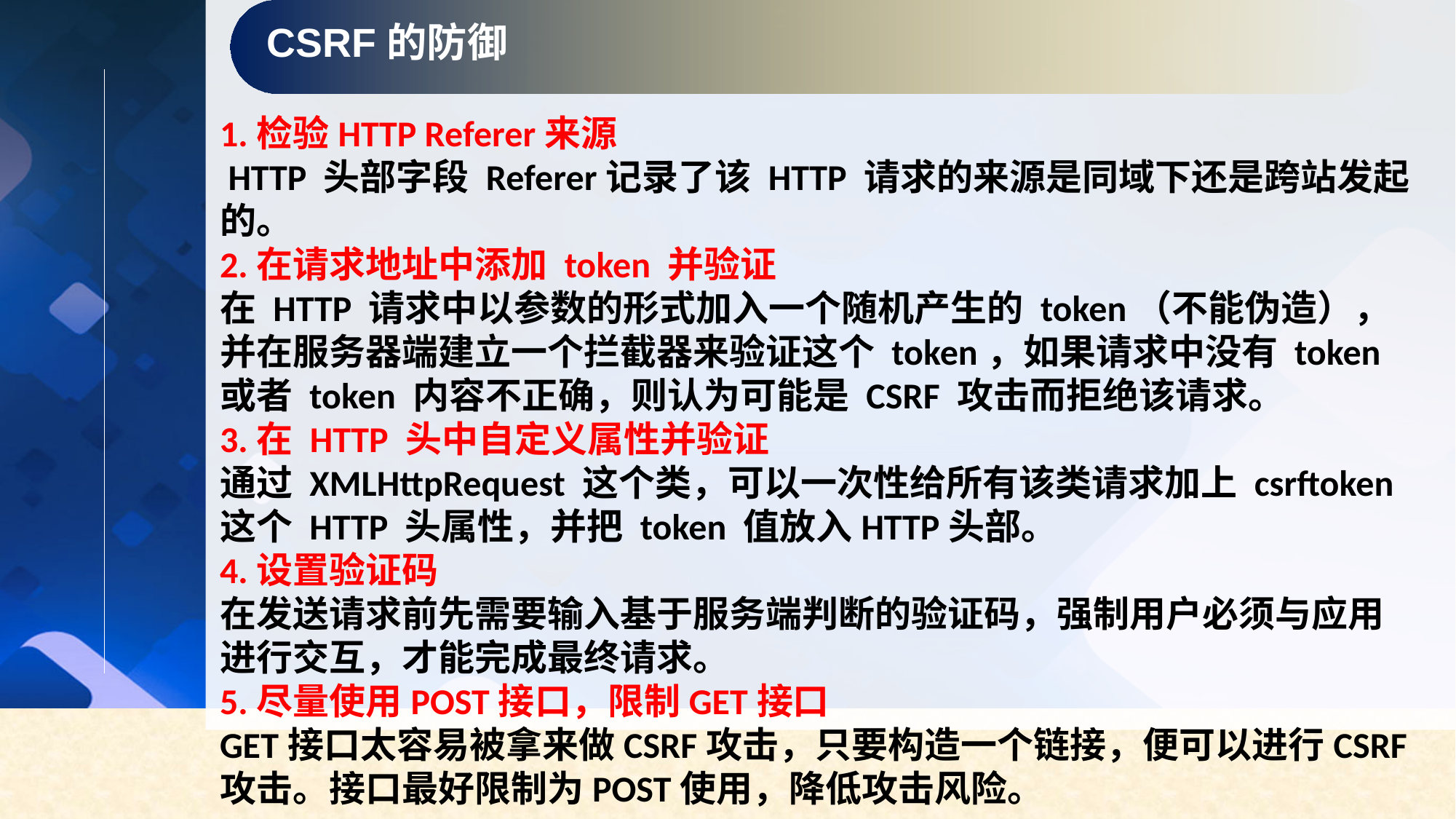

CSRF的防御
1.检验HTTP Referer来源
 HTTP 头部字段 Referer记录了该 HTTP 请求的来源是同域下还是跨站发起的。
2.在请求地址中添加 token 并验证
在 HTTP 请求中以参数的形式加入一个随机产生的 token（不能伪造），并在服务器端建立一个拦截器来验证这个 token，如果请求中没有 token 或者 token 内容不正确，则认为可能是 CSRF 攻击而拒绝该请求。
3.在 HTTP 头中自定义属性并验证
通过 XMLHttpRequest 这个类，可以一次性给所有该类请求加上 csrftoken 这个 HTTP 头属性，并把 token 值放入HTTP头部。
4.设置验证码
在发送请求前先需要输入基于服务端判断的验证码，强制用户必须与应用进行交互，才能完成最终请求。
5.尽量使用POST接口，限制GET接口
GET接口太容易被拿来做CSRF攻击，只要构造一个链接，便可以进行CSRF攻击。接口最好限制为POST使用，降低攻击风险。